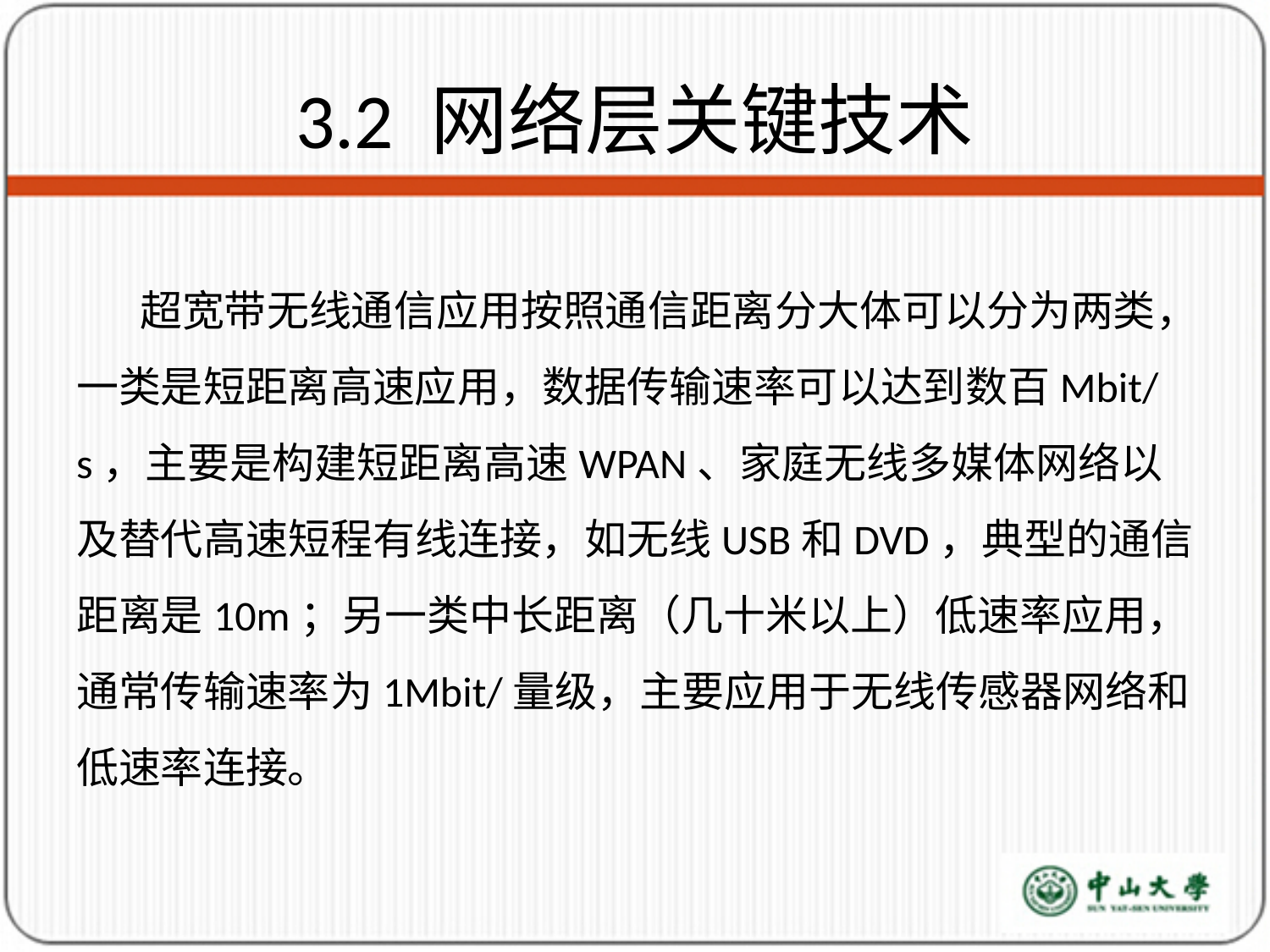

# 3.2 网络层关键技术
超宽带无线通信应用按照通信距离分大体可以分为两类，一类是短距离高速应用，数据传输速率可以达到数百Mbit/s，主要是构建短距离高速WPAN、家庭无线多媒体网络以及替代高速短程有线连接，如无线USB和DVD，典型的通信距离是10m；另一类中长距离（几十米以上）低速率应用，通常传输速率为1Mbit/量级，主要应用于无线传感器网络和低速率连接。